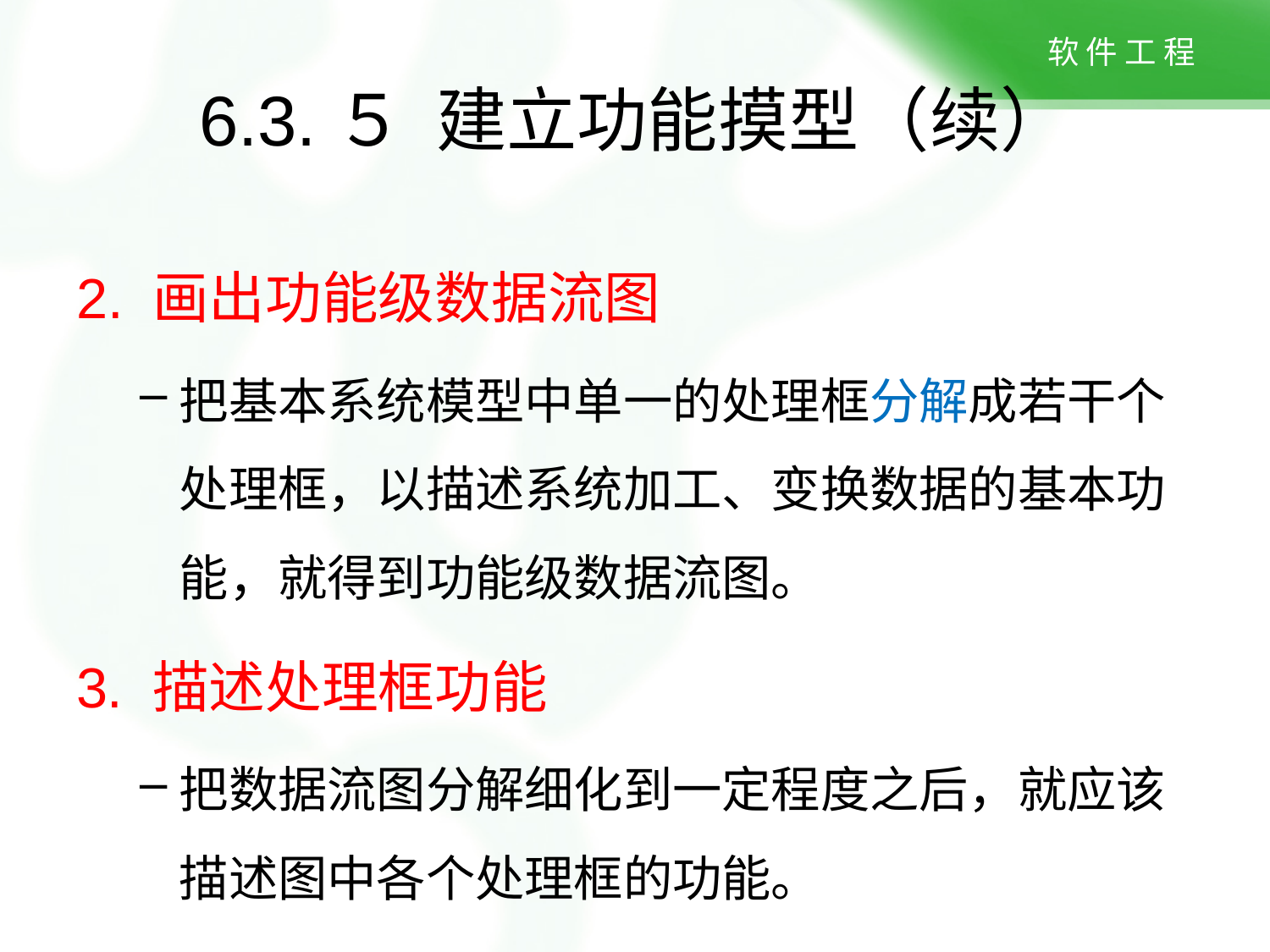

# 6.3.５  建立功能摸型（续）
2. 画出功能级数据流图
把基本系统模型中单一的处理框分解成若干个处理框，以描述系统加工、变换数据的基本功能，就得到功能级数据流图。
3. 描述处理框功能
把数据流图分解细化到一定程度之后，就应该描述图中各个处理框的功能。